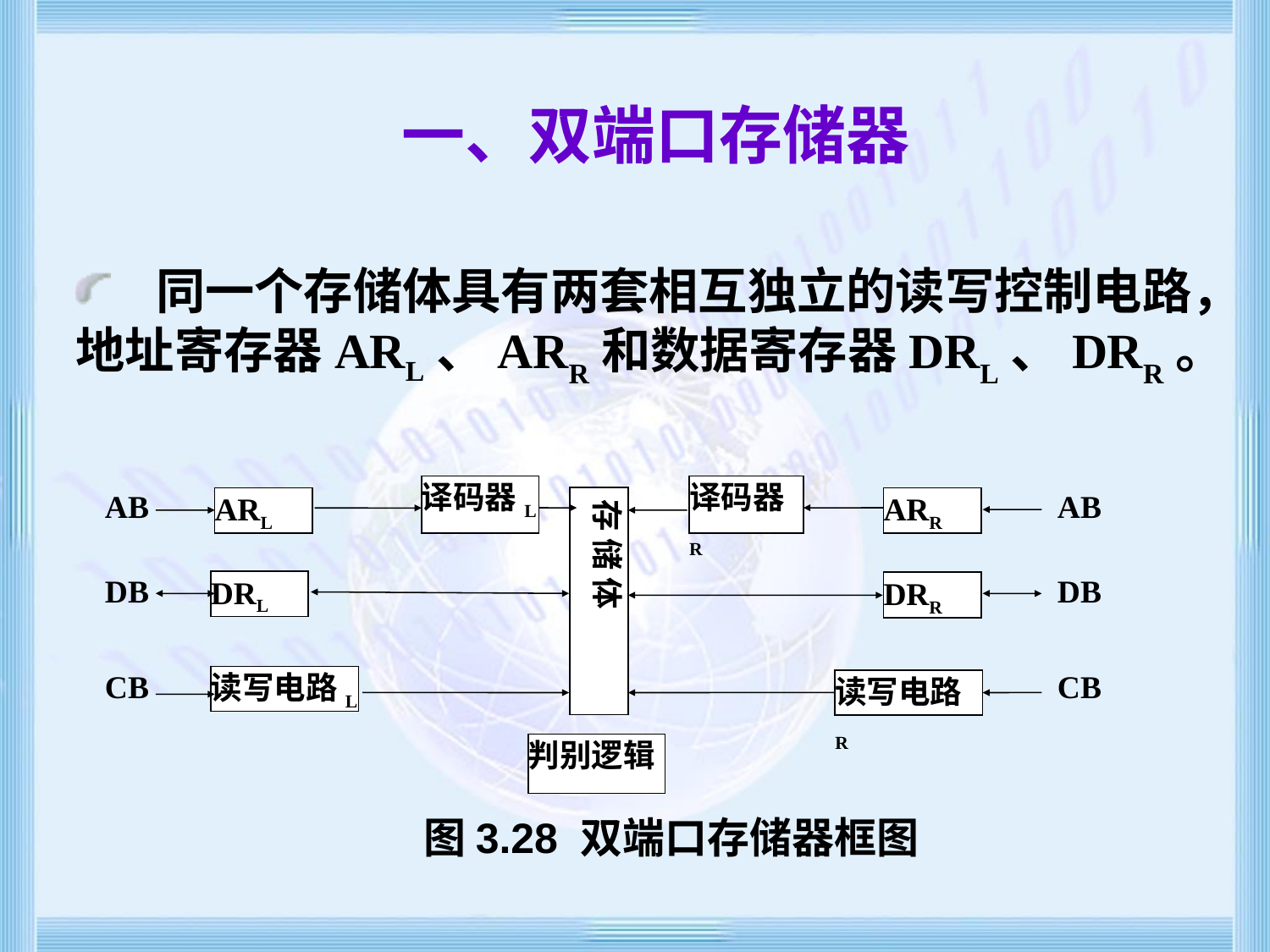

一、双端口存储器
   同一个存储体具有两套相互独立的读写控制电路，地址寄存器ARL、ARR和数据寄存器DRL、DRR。
译码器L
译码器R
AB
AB
存 储 体
ARL
ARR

DB
DRL
DB
DRR

CB
读写电路L
CB
读写电路R

判别逻辑

图3.28 双端口存储器框图